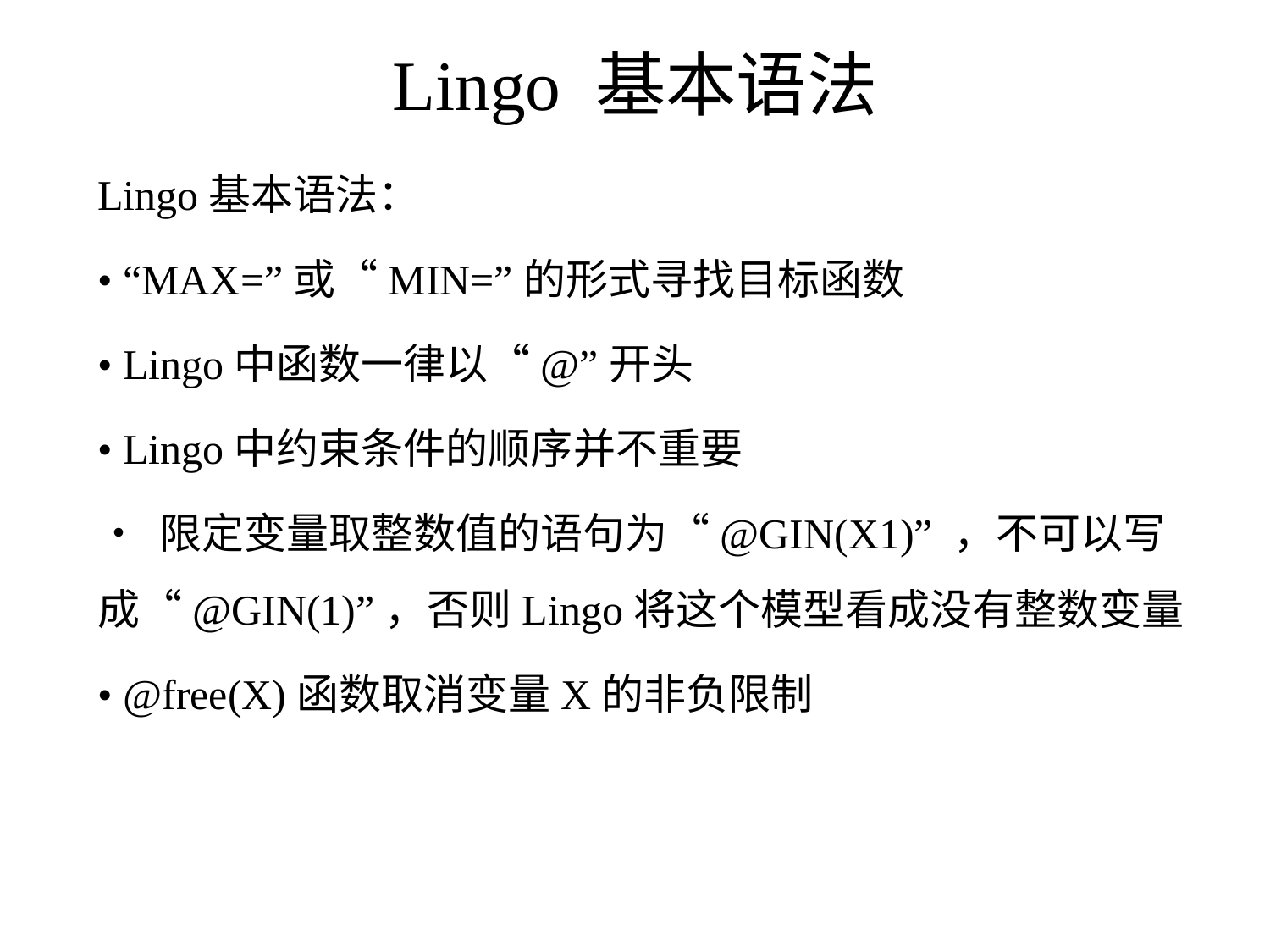

# Lingo 基本语法
Lingo基本语法：
• “MAX=”或“MIN=”的形式寻找目标函数
• Lingo中函数一律以“@”开头
• Lingo中约束条件的顺序并不重要
• 限定变量取整数值的语句为“@GIN(X1)” ，不可以写成“@GIN(1)”，否则Lingo将这个模型看成没有整数变量
• @free(X)函数取消变量X的非负限制